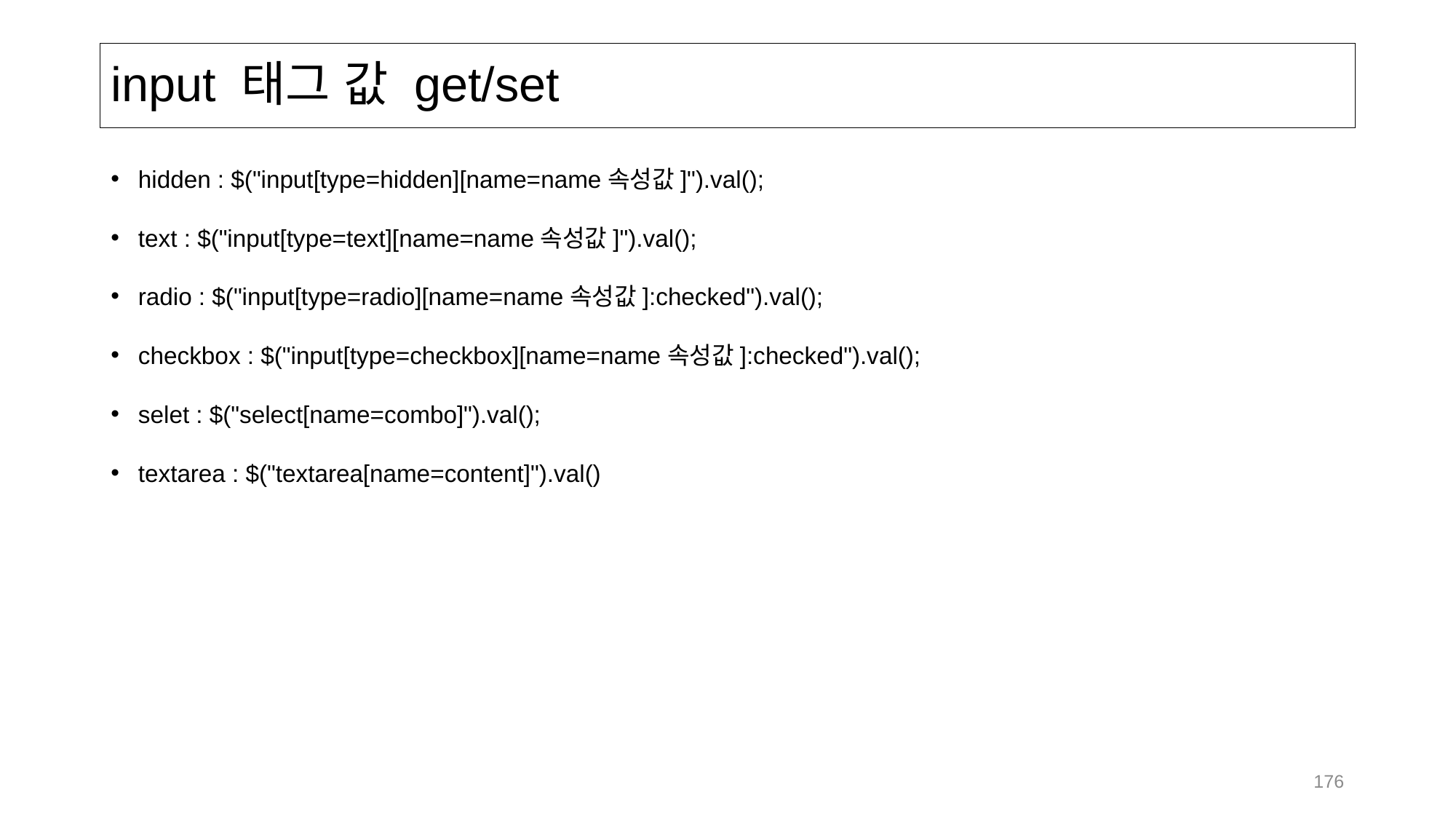

# input 태그 값 get/set
hidden : $("input[type=hidden][name=name속성값]").val();
text : $("input[type=text][name=name속성값]").val();
radio : $("input[type=radio][name=name속성값]:checked").val();
checkbox : $("input[type=checkbox][name=name속성값]:checked").val();
selet : $("select[name=combo]").val();
textarea : $("textarea[name=content]").val()
176